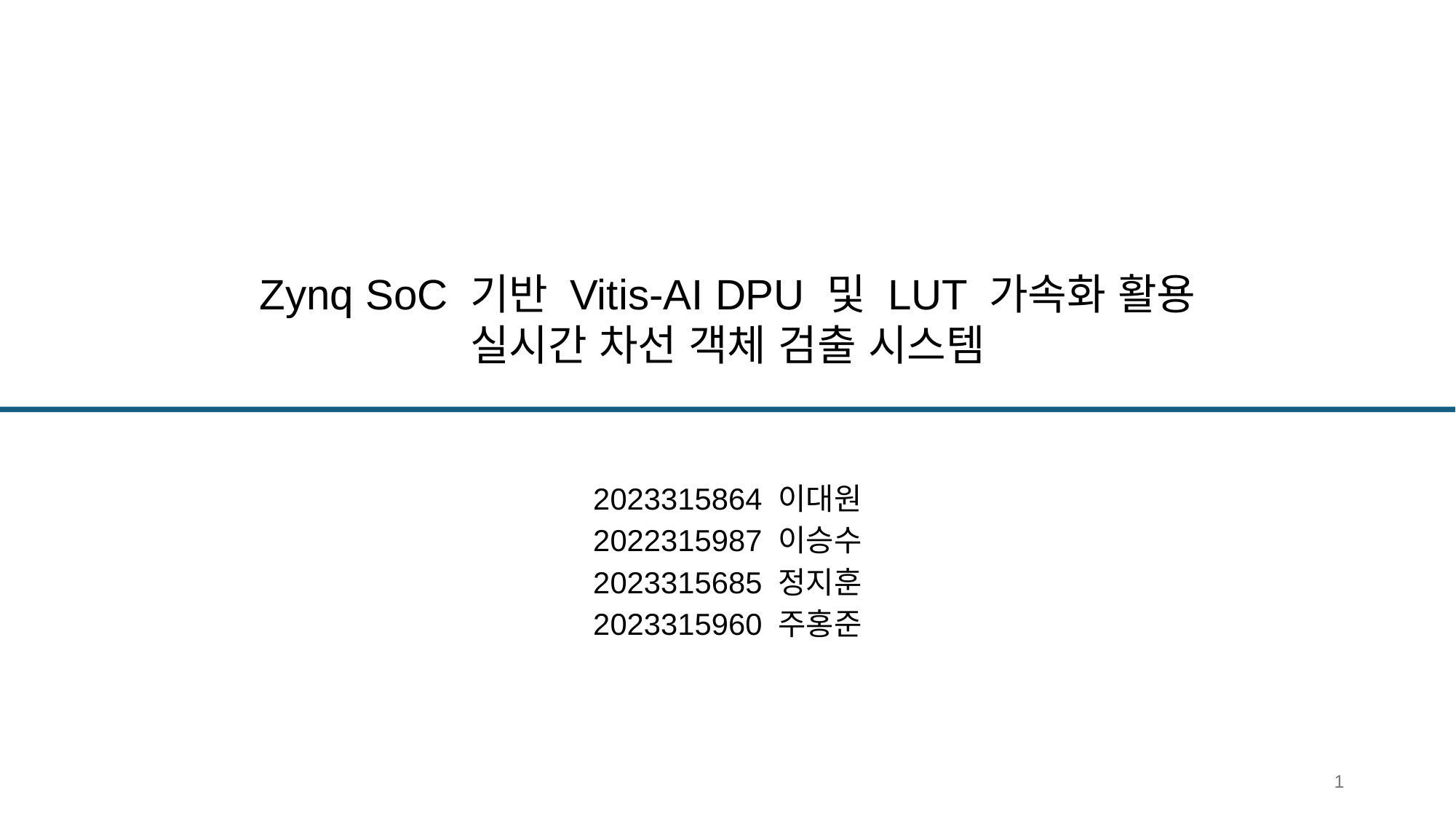

Zynq SoC 기반 Vitis-AI DPU 및 LUT 가속화 활용
실시간 차선 객체 검출 시스템

2023315864 이대원

2022315987 이승수

2023315685 정지훈

2023315960 주홍준
1